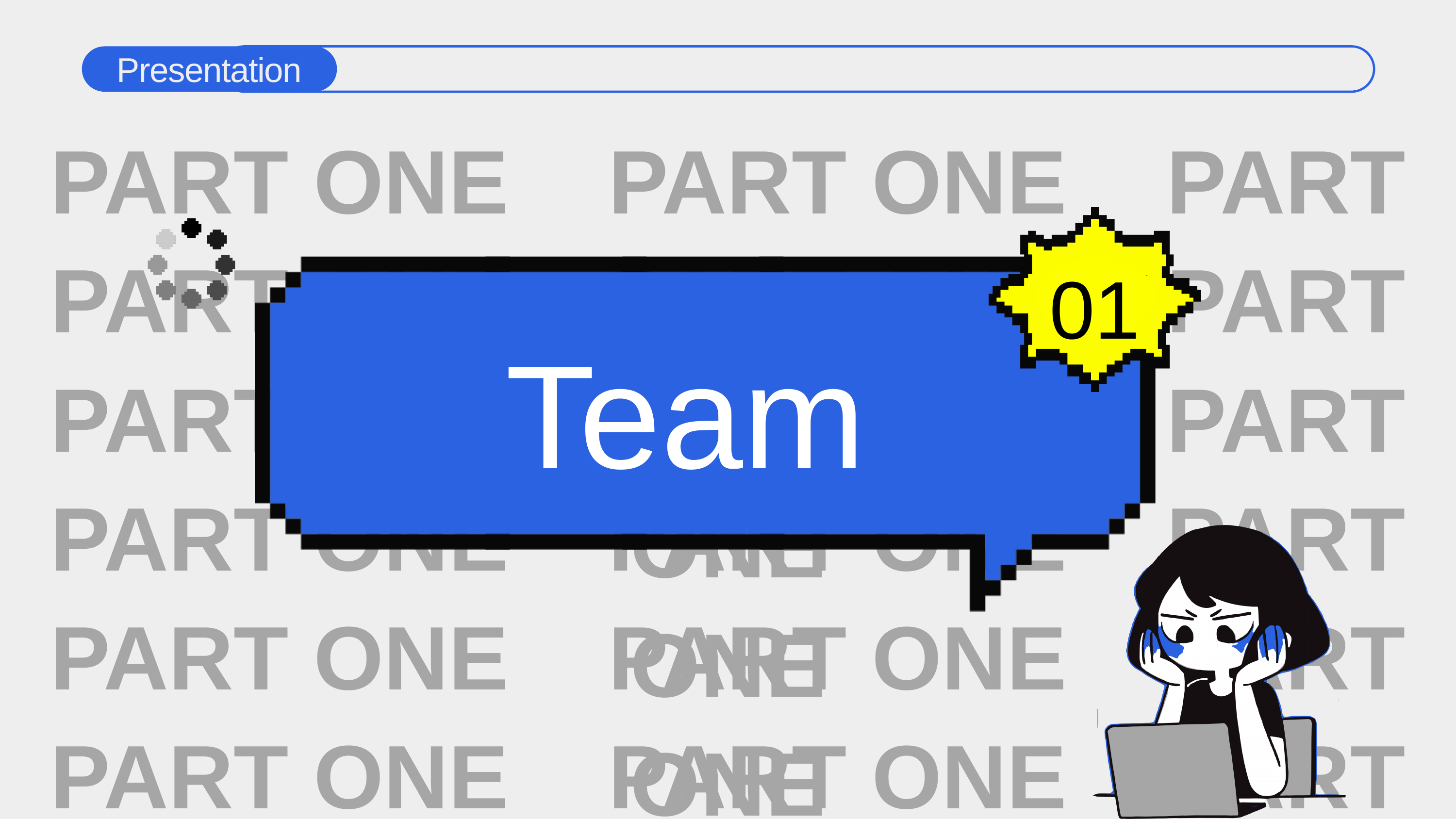

Presentation
工作概述
PART ONE    PART ONE    PART ONE
PART ONE    PART ONE    PART ONE
PART ONE    PART ONE    PART ONE
PART ONE    PART ONE    PART ONE
PART ONE    PART ONE    PART ONE
PART ONE    PART ONE    PART ONE

01

Team